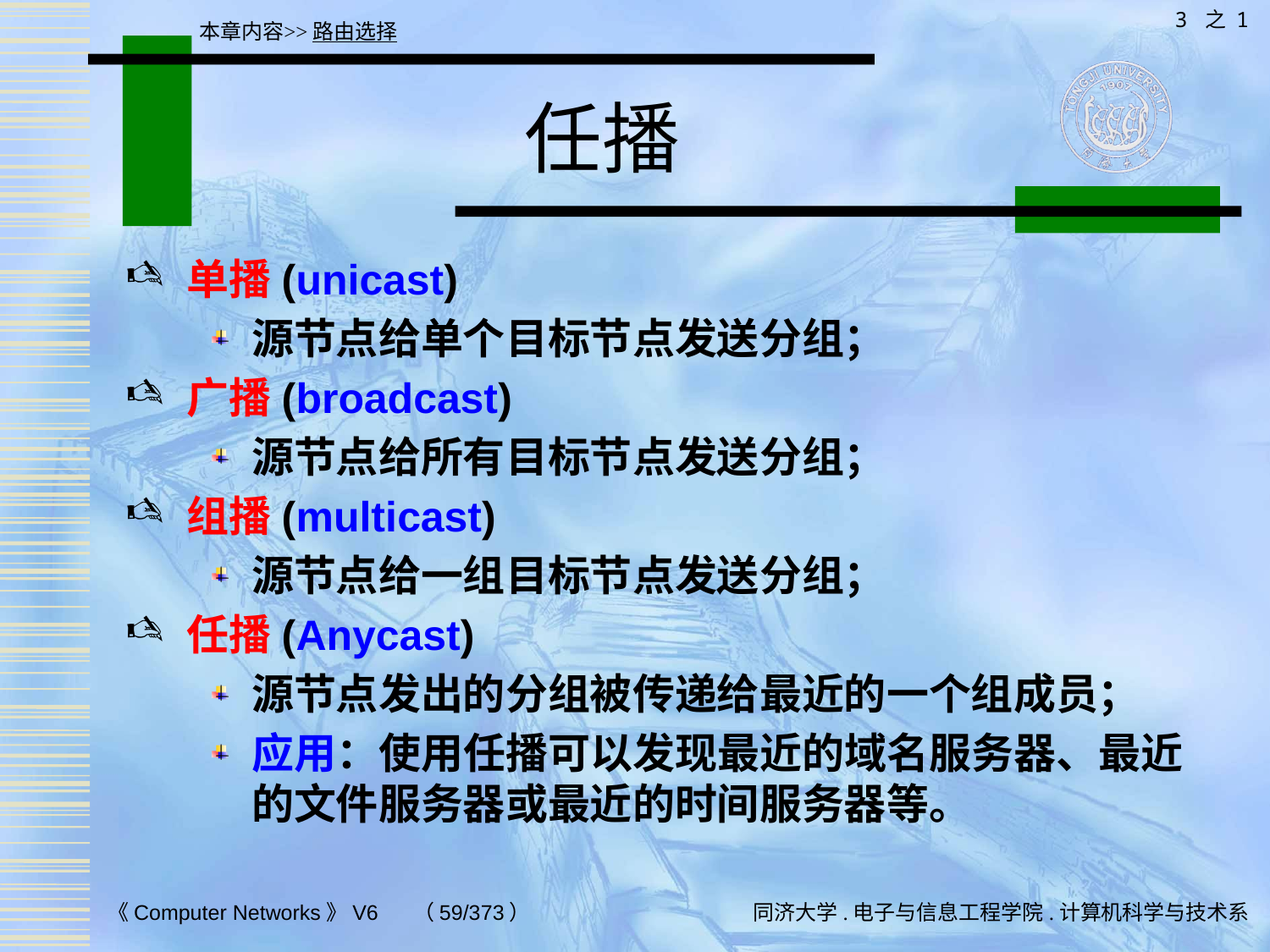

3 之 1
本章内容>>路由选择
# 任播
单播(unicast)
源节点给单个目标节点发送分组；
广播(broadcast)
源节点给所有目标节点发送分组；
组播(multicast)
源节点给一组目标节点发送分组；
任播(Anycast)
源节点发出的分组被传递给最近的一个组成员；
应用：使用任播可以发现最近的域名服务器、最近的文件服务器或最近的时间服务器等。